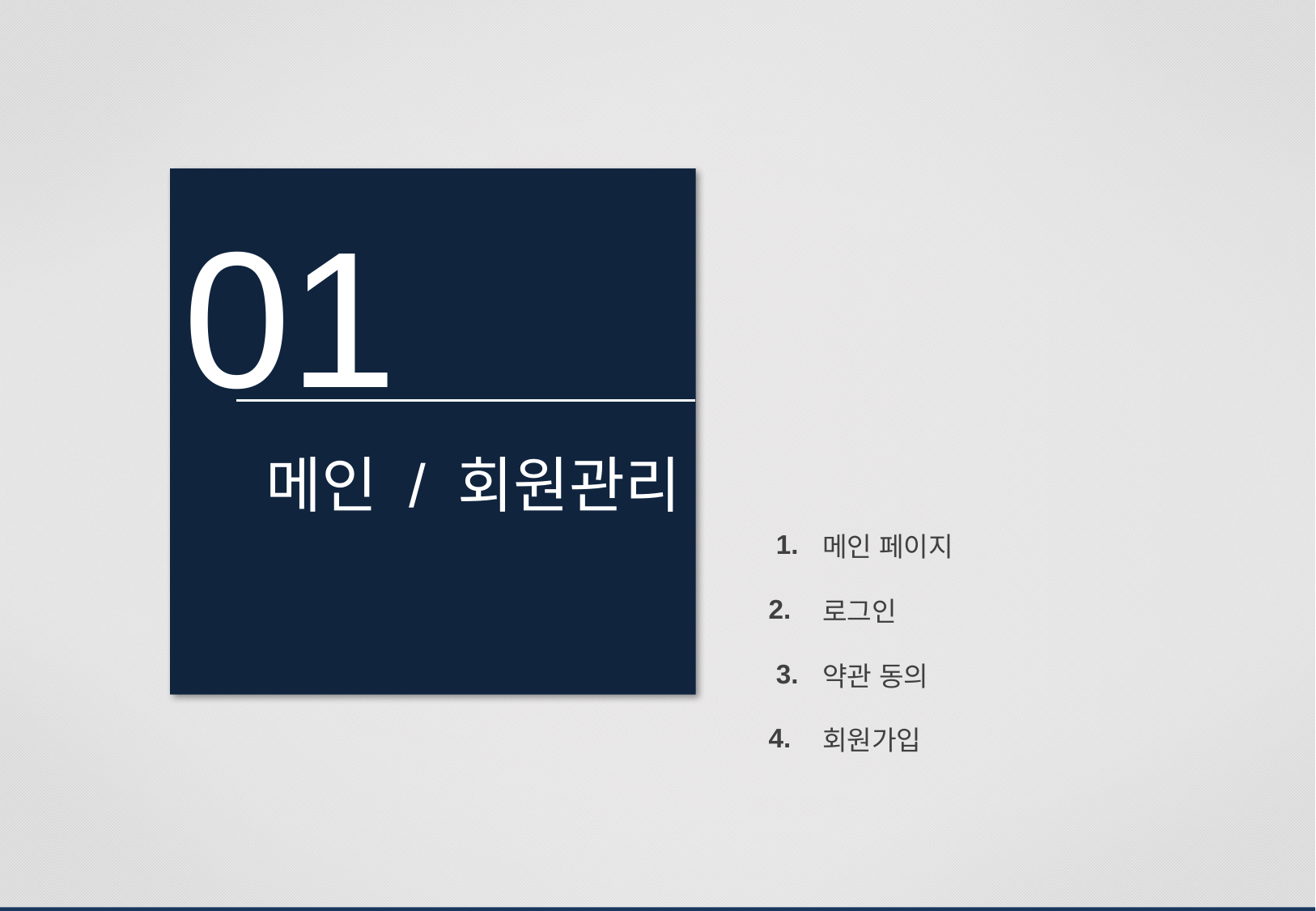

01
메인 / 회원관리
| 1. | 메인 페이지 |
| --- | --- |
| 2. | 로그인 |
| 3. | 약관 동의 |
| 4. | 회원가입 |